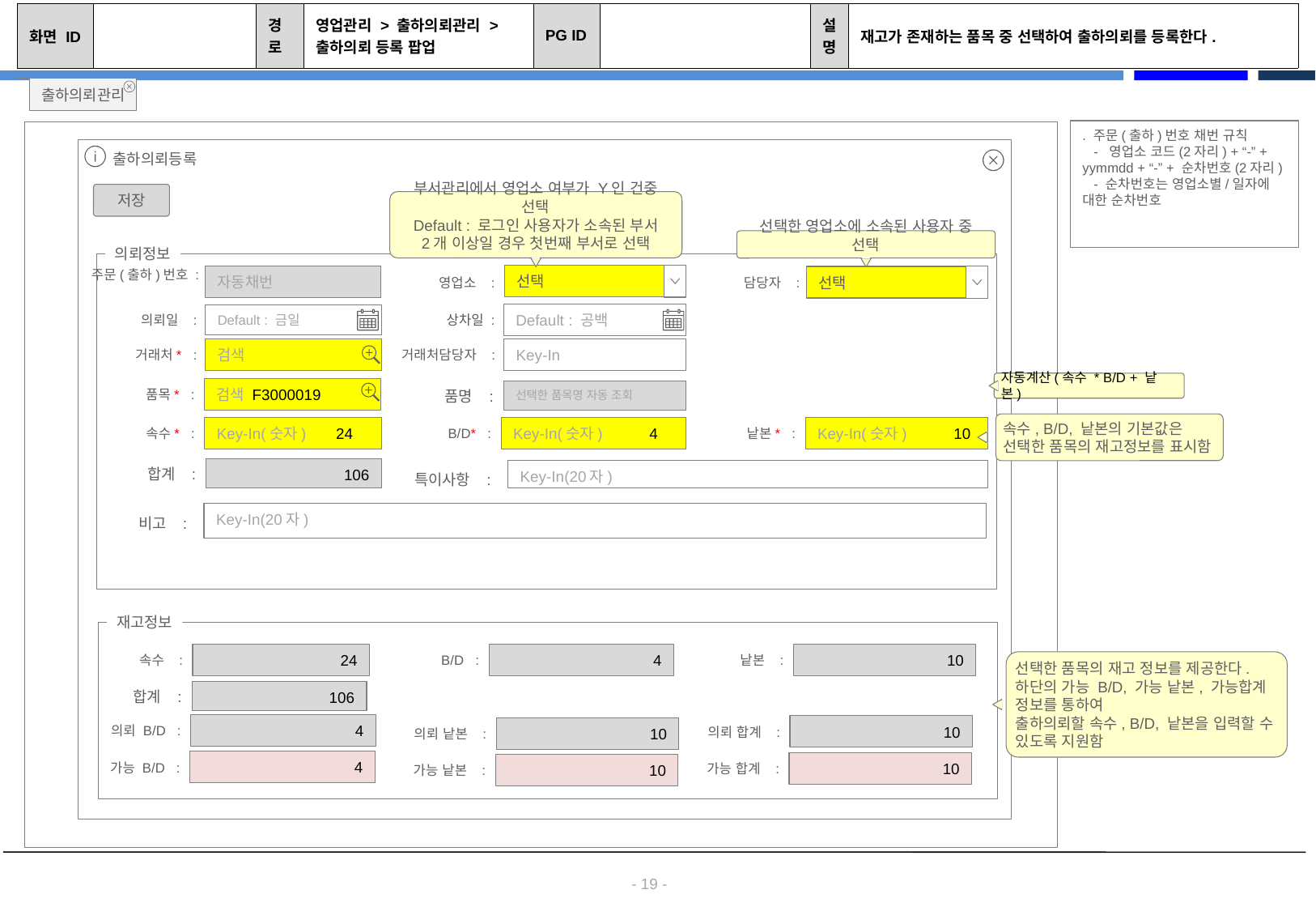

| 화면 ID |  | 경로 | 영업관리 > 출하의뢰관리 > 출하의뢰 등록 팝업 | PG ID |  | 설명 | 재고가 존재하는 품목 중 선택하여 출하의뢰를 등록한다. |
| --- | --- | --- | --- | --- | --- | --- | --- |
출하의뢰관리

. 주문(출하)번호 채번 규칙
   -  영업소 코드(2자리) + “-” + yymmdd + “-” + 순차번호(2자리)
   - 순차번호는 영업소별/일자에 대한 순차번호

출하의뢰등록

저장
부서관리에서 영업소 여부가 Y인 건중 선택
Default : 로그인 사용자가 소속된 부서
2개 이상일 경우 첫번째 부서로 선택

선택한 영업소에 소속된 사용자 중 선택

의뢰정보

선택

자동채번
주문(출하)번호 :
선택

영업소   :
담당자   :
Default : 공백
상차일 :
Default : 금일
의뢰일   :

검색
거래처*   :
Key-In
거래처담당자   :

자동계산(속수 * B/D + 낱본)

검색 F3000019
품목*   :
품명   :
선택한 품목명 자동 조회

속수, B/D, 낱본의 기본값은
선택한 품목의 재고정보를 표시함

Key-In(숫자)       24
속수*   :
Key-In(숫자)           4
B/D*   :
Key-In(숫자)           10
낱본*   :
합계   :
106
Key-In(20자)
특이사항   :
Key-In(20자)
비고   :
재고정보

24
속수   :
4
B/D   :
10
낱본   :
선택한 품목의 재고 정보를 제공한다.
하단의 가능 B/D, 가능 낱본, 가능합계
정보를 통하여
출하의뢰할 속수, B/D, 낱본을 입력할 수
있도록 지원함

합계   :
106
4
의뢰 B/D   :
10
의뢰 합계   :
10
의뢰 낱본   :
4
가능 B/D   :
10
가능 합계   :
10
가능 낱본   :